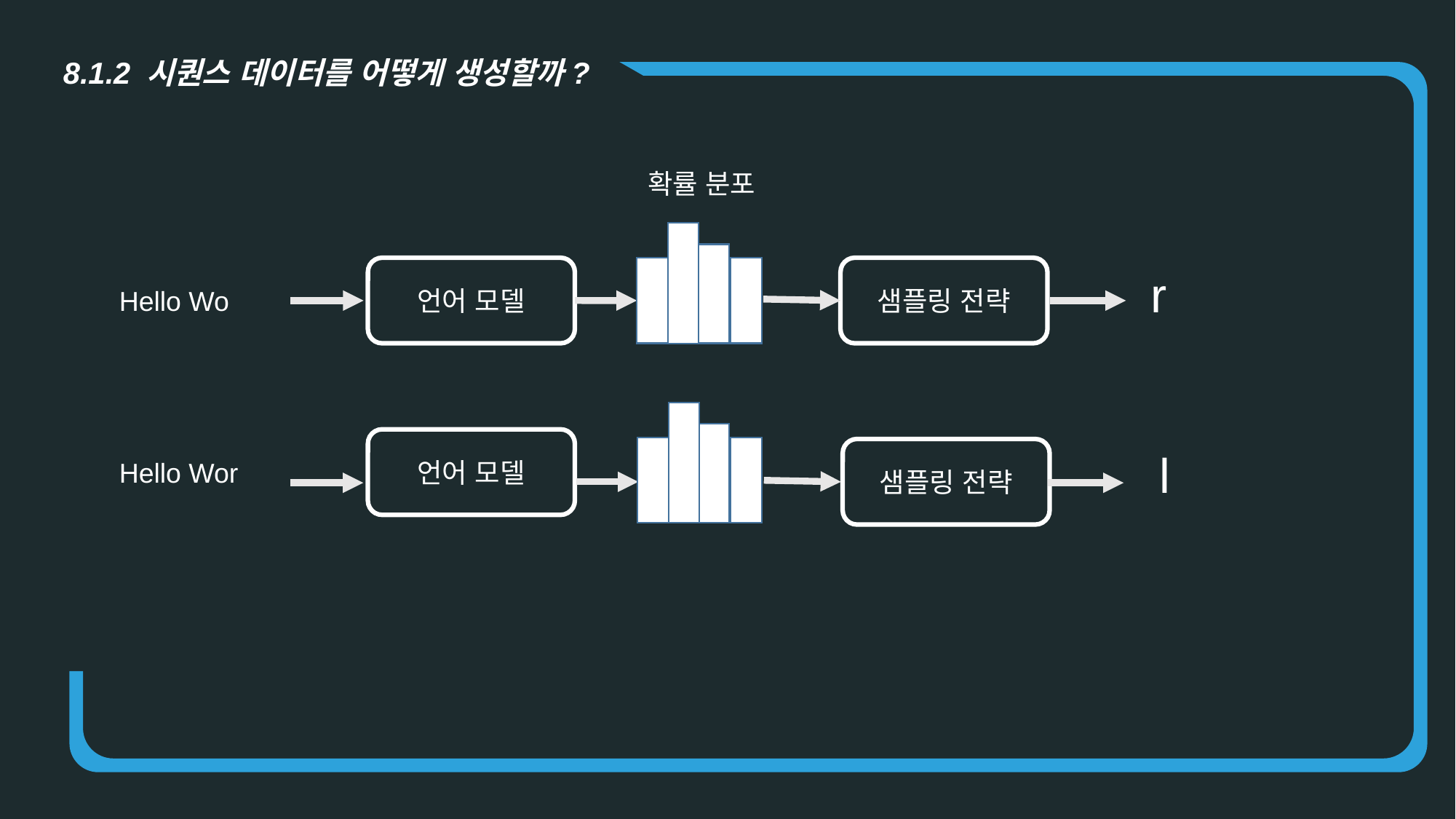

8.1.2 시퀀스 데이터를 어떻게 생성할까?

확률 분포

샘플링 전략
언어 모델
r
Hello Wo

언어 모델
샘플링 전략
l
Hello Wor